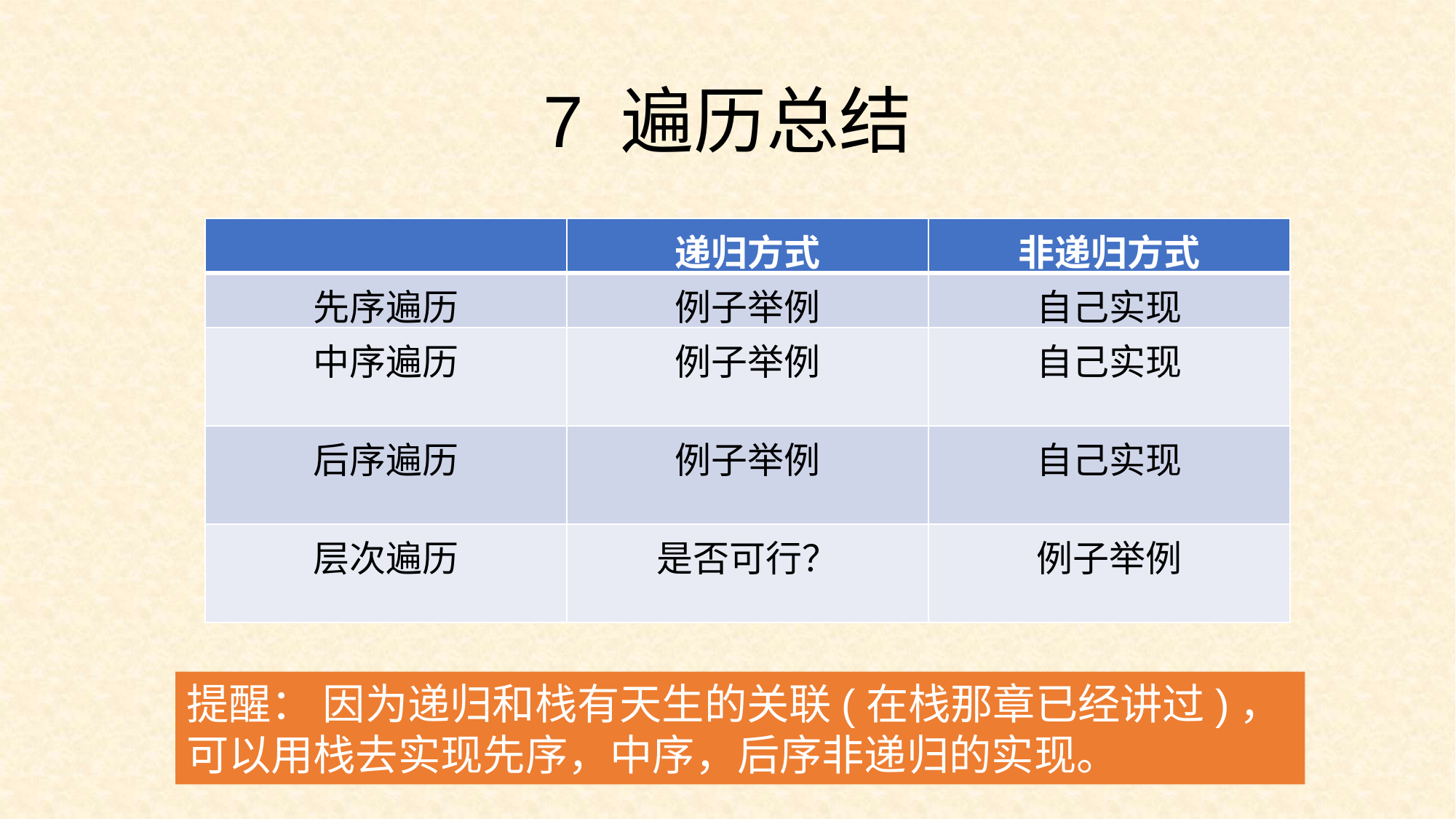

7 遍历总结
|  | 递归方式 | 非递归方式 |
| --- | --- | --- |
| 先序遍历 | 例子举例 | 自己实现 |
| 中序遍历 | 例子举例 | 自己实现 |
| 后序遍历 | 例子举例 | 自己实现 |
| 层次遍历 | 是否可行？ | 例子举例 |
提醒： 因为递归和栈有天生的关联(在栈那章已经讲过)，可以用栈去实现先序，中序，后序非递归的实现。